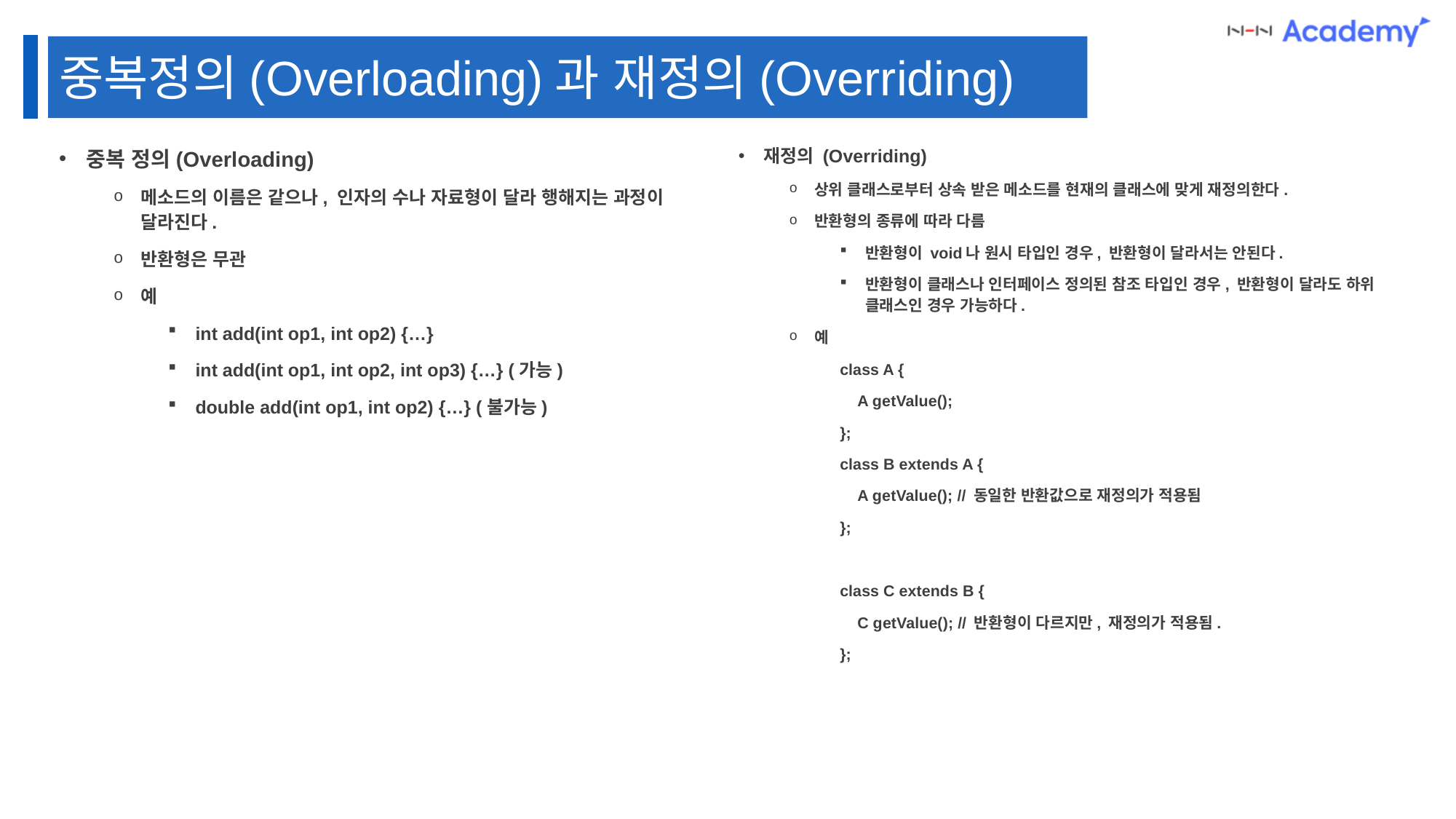

중복정의(Overloading)과 재정의(Overriding)
재정의 (Overriding)
상위 클래스로부터 상속 받은 메소드를 현재의 클래스에 맞게 재정의한다.
반환형의 종류에 따라 다름
반환형이 void나 원시 타입인 경우, 반환형이 달라서는 안된다.
반환형이 클래스나 인터페이스 정의된 참조 타입인 경우, 반환형이 달라도 하위 클래스인 경우 가능하다.
예
class A {
    A getValue();
};
class B extends A {
    A getValue(); // 동일한 반환값으로 재정의가 적용됨
};

class C extends B {
    C getValue(); // 반환형이 다르지만, 재정의가 적용됨.
};

중복 정의(Overloading)
메소드의 이름은 같으나, 인자의 수나 자료형이 달라 행해지는 과정이 달라진다.
반환형은 무관
예
int add(int op1, int op2) {…}
int add(int op1, int op2, int op3) {…} (가능)
double add(int op1, int op2) {…} (불가능)